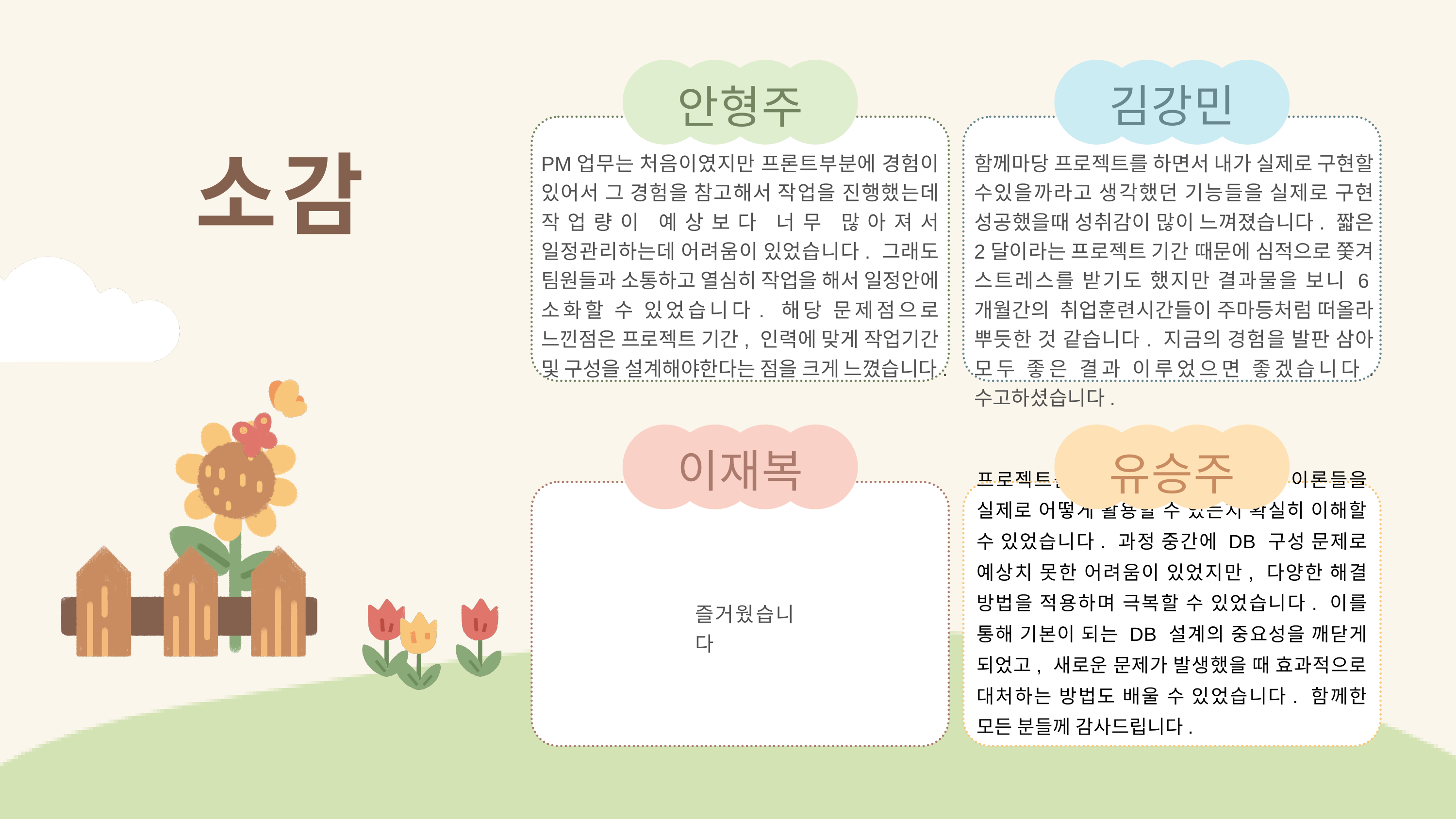

안형주

김강민

PM업무는 처음이였지만 프론트부분에 경험이 있어서 그 경험을 참고해서 작업을 진행했는데 작업량이 예상보다 너무 많아져서 일정관리하는데 어려움이 있었습니다. 그래도 팀원들과 소통하고 열심히 작업을 해서 일정안에 소화할 수 있었습니다. 해당 문제점으로 느낀점은 프로젝트 기간, 인력에 맞게 작업기간 및 구성을 설계해야한다는 점을 크게 느꼈습니다.
함께마당 프로젝트를 하면서 내가 실제로 구현할 수있을까라고 생각했던 기능들을 실제로 구현 성공했을때 성취감이 많이 느껴졌습니다. 짧은 2달이라는 프로젝트 기간 때문에 심적으로 쫓겨 스트레스를 받기도 했지만 결과물을 보니 6개월간의  취업훈련시간들이 주마등처럼 떠올라 뿌듯한 것 같습니다. 지금의 경험을 발판 삼아 모두 좋은 결과 이루었으면 좋겠습니다. 수고하셨습니다.
소감

이재복

유승주

프로젝트를 진행하면서 그동안 배운 이론들을 실제로 어떻게 활용할 수 있는지 확실히 이해할 수 있었습니다. 과정 중간에 DB 구성 문제로 예상치 못한 어려움이 있었지만, 다양한 해결 방법을 적용하며 극복할 수 있었습니다. 이를 통해 기본이 되는 DB 설계의 중요성을 깨닫게 되었고, 새로운 문제가 발생했을 때 효과적으로 대처하는 방법도 배울 수 있었습니다. 함께한 모든 분들께 감사드립니다.
즐거웠습니다